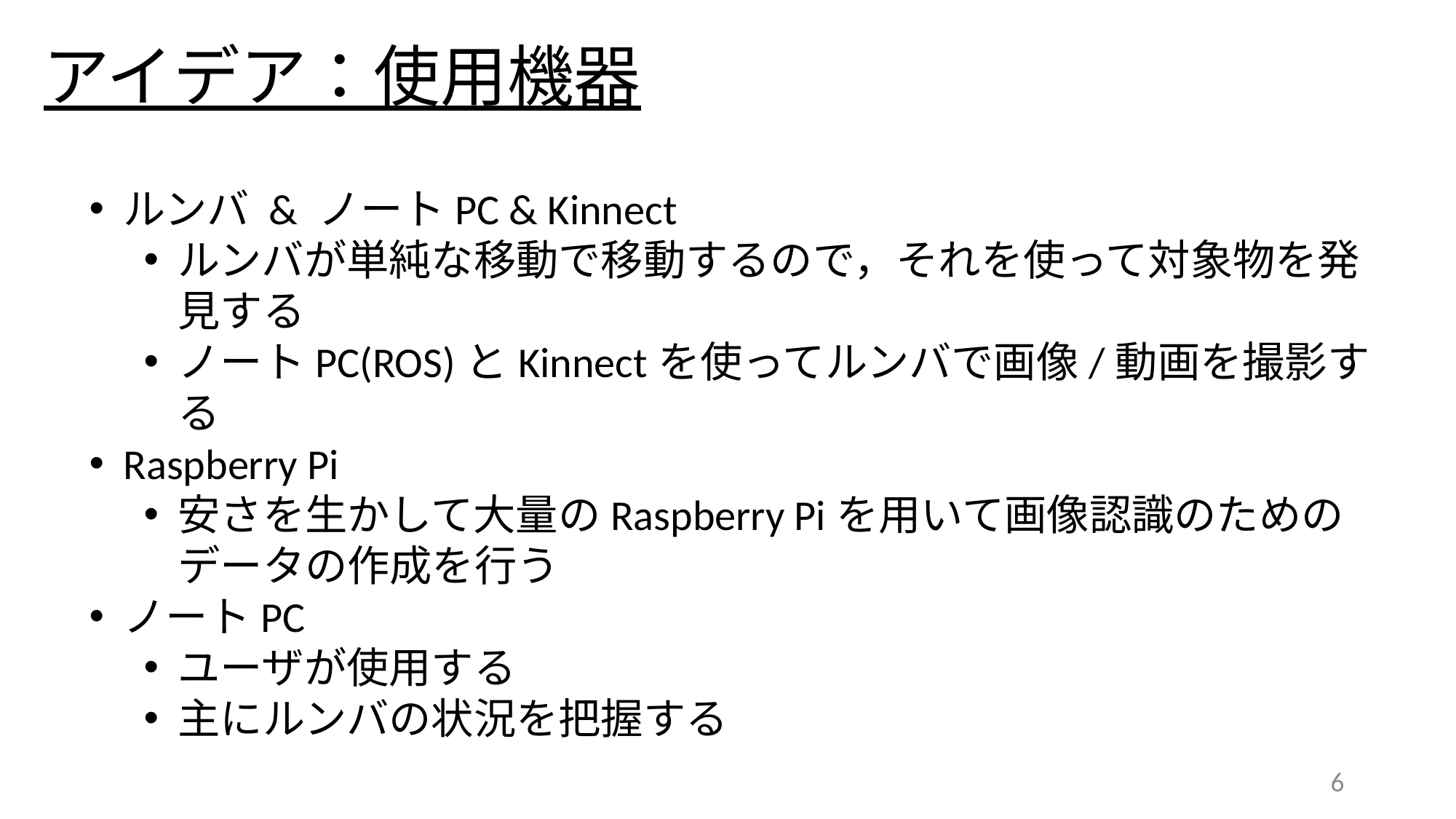

# アイデア：使用機器
ルンバ & ノートPC & Kinnect
ルンバが単純な移動で移動するので，それを使って対象物を発見する
ノートPC(ROS)とKinnectを使ってルンバで画像/動画を撮影する
Raspberry Pi
安さを生かして大量のRaspberry Piを用いて画像認識のためのデータの作成を行う
ノートPC
ユーザが使用する
主にルンバの状況を把握する
6